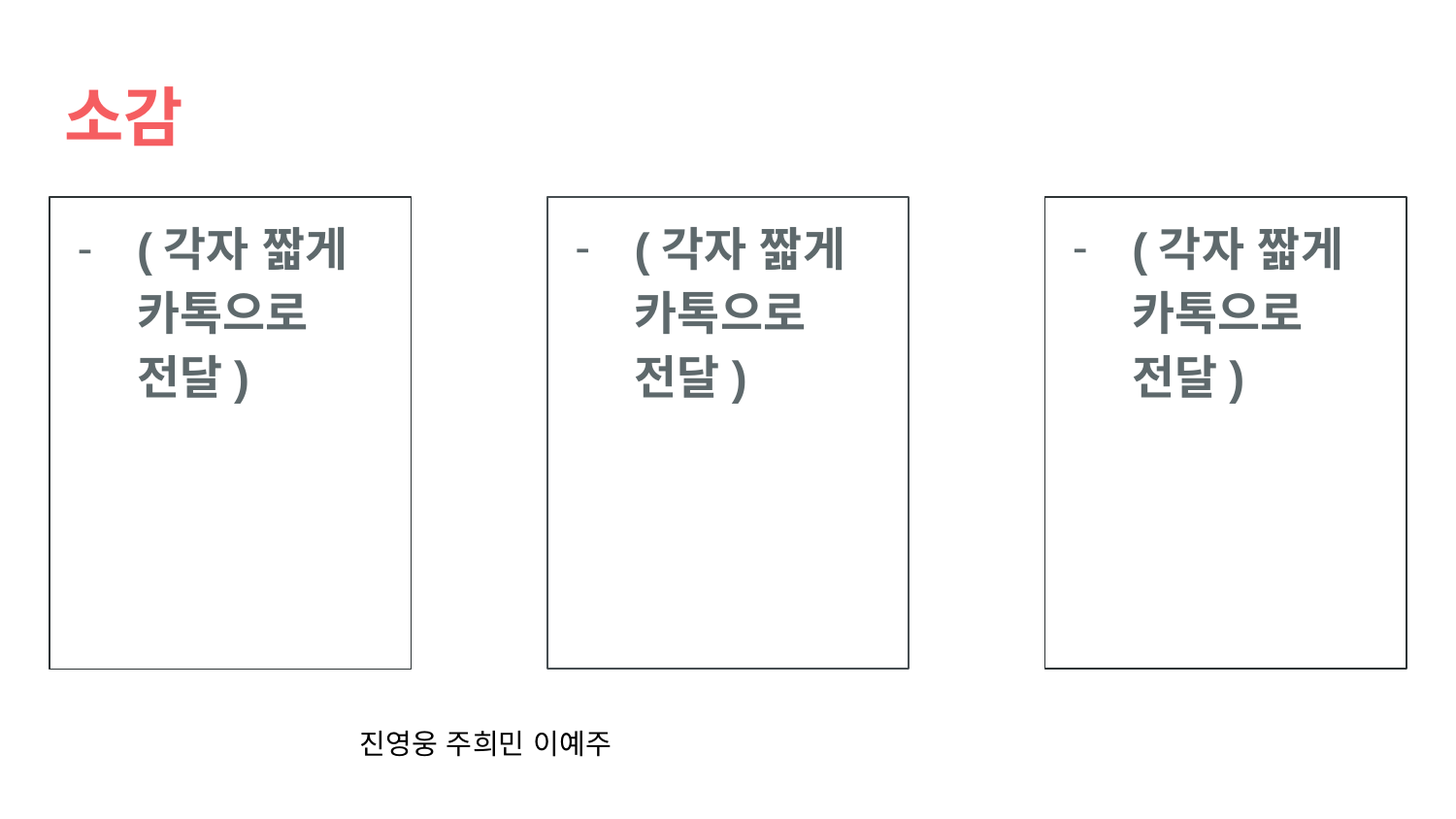

# 소감
(각자 짧게 카톡으로 전달)
(각자 짧게 카톡으로 전달)
(각자 짧게 카톡으로 전달)
진영웅 주희민 이예주